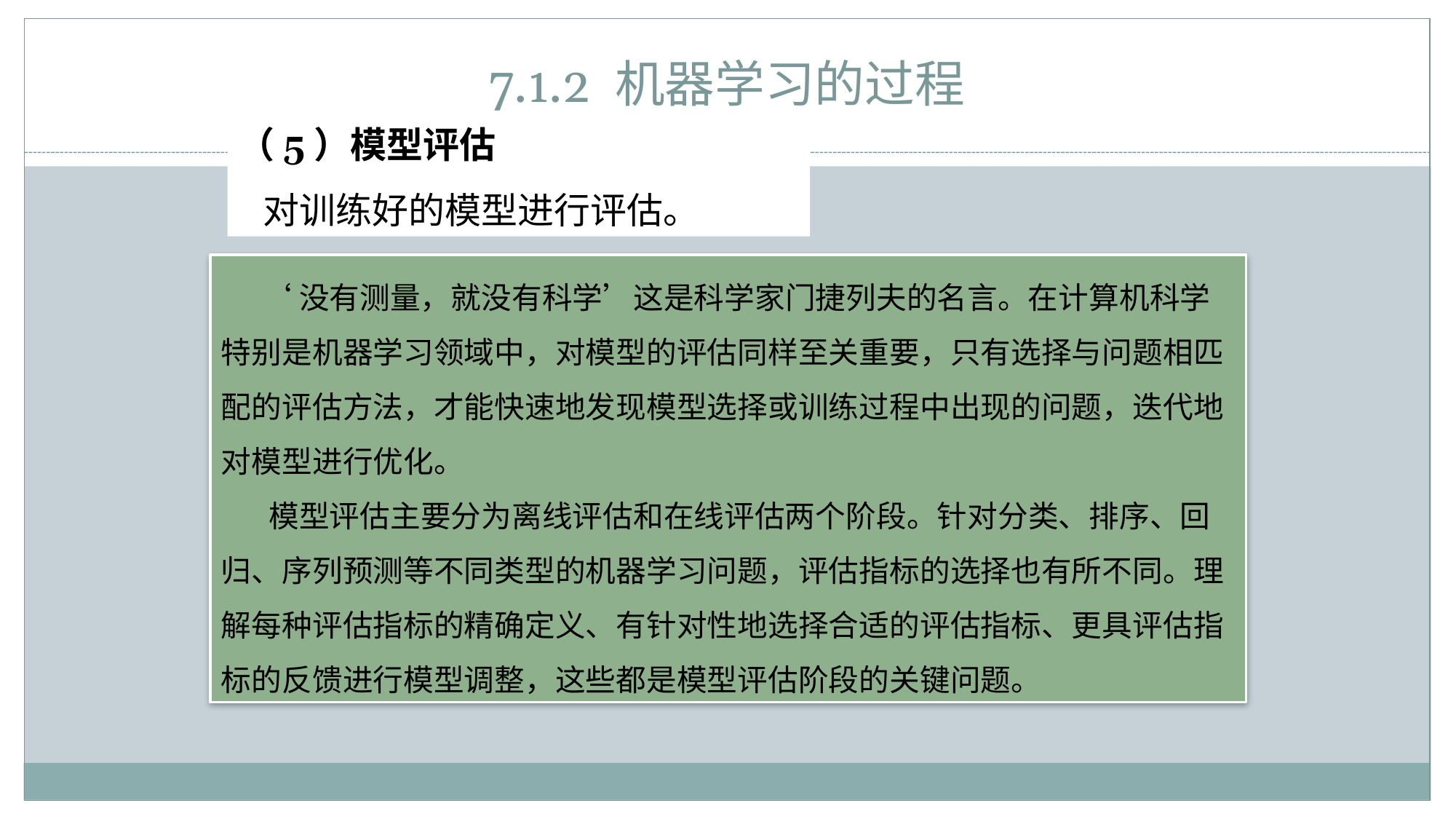

# 7.1.2 机器学习的过程
（5）模型评估
  对训练好的模型进行评估。
      ‘没有测量，就没有科学’这是科学家门捷列夫的名言。在计算机科学特别是机器学习领域中，对模型的评估同样至关重要，只有选择与问题相匹配的评估方法，才能快速地发现模型选择或训练过程中出现的问题，迭代地对模型进行优化。
      模型评估主要分为离线评估和在线评估两个阶段。针对分类、排序、回归、序列预测等不同类型的机器学习问题，评估指标的选择也有所不同。理解每种评估指标的精确定义、有针对性地选择合适的评估指标、更具评估指标的反馈进行模型调整，这些都是模型评估阶段的关键问题。
556